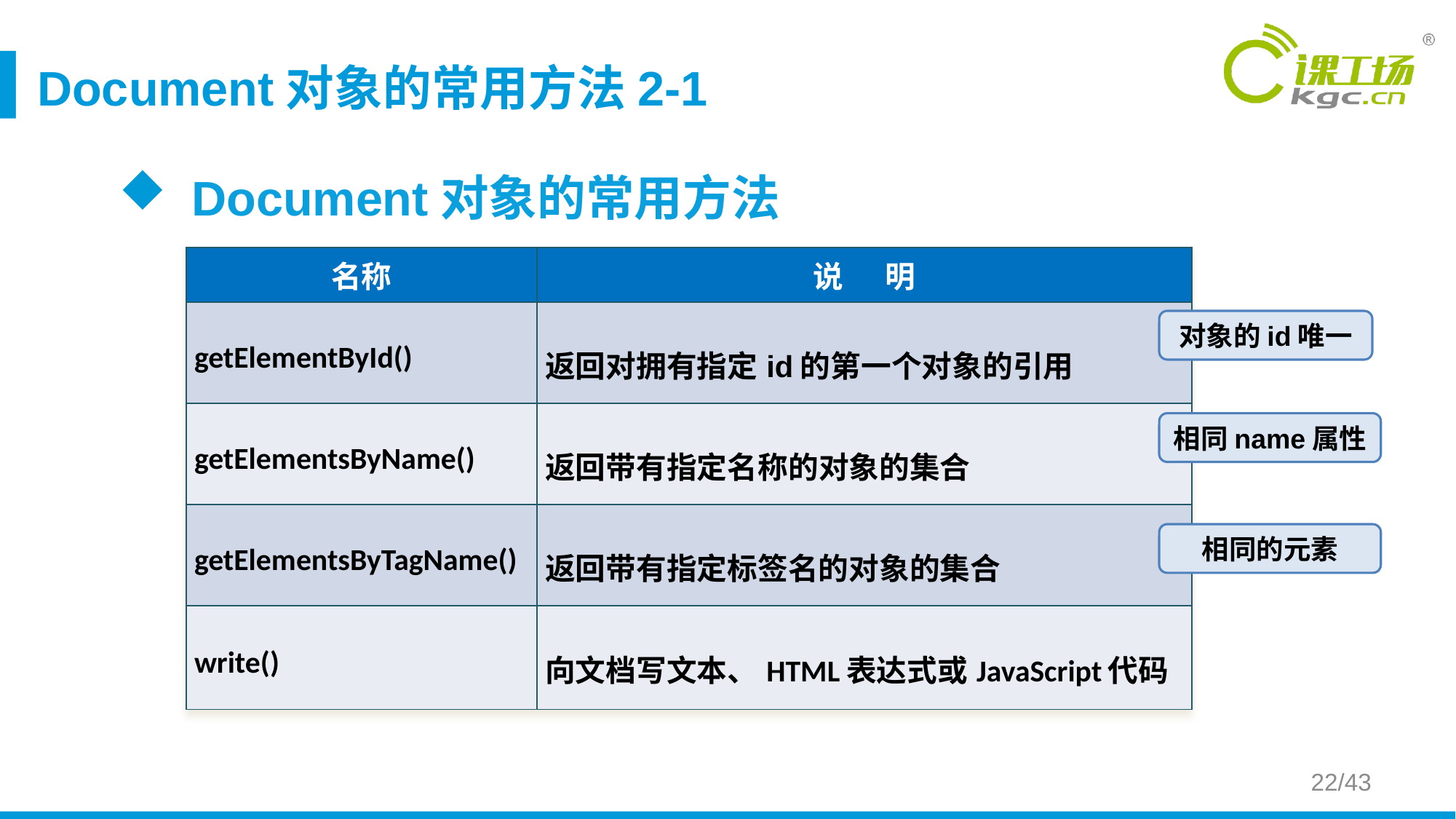

# Document对象的常用方法2-1
Document对象的常用方法
| 名称 | 说 明 |
| --- | --- |
| getElementById() | 返回对拥有指定id的第一个对象的引用 |
| getElementsByName() | 返回带有指定名称的对象的集合 |
| getElementsByTagName() | 返回带有指定标签名的对象的集合 |
| write() | 向文档写文本、HTML表达式或JavaScript代码 |
对象的id唯一
相同name属性
相同的元素
22/43